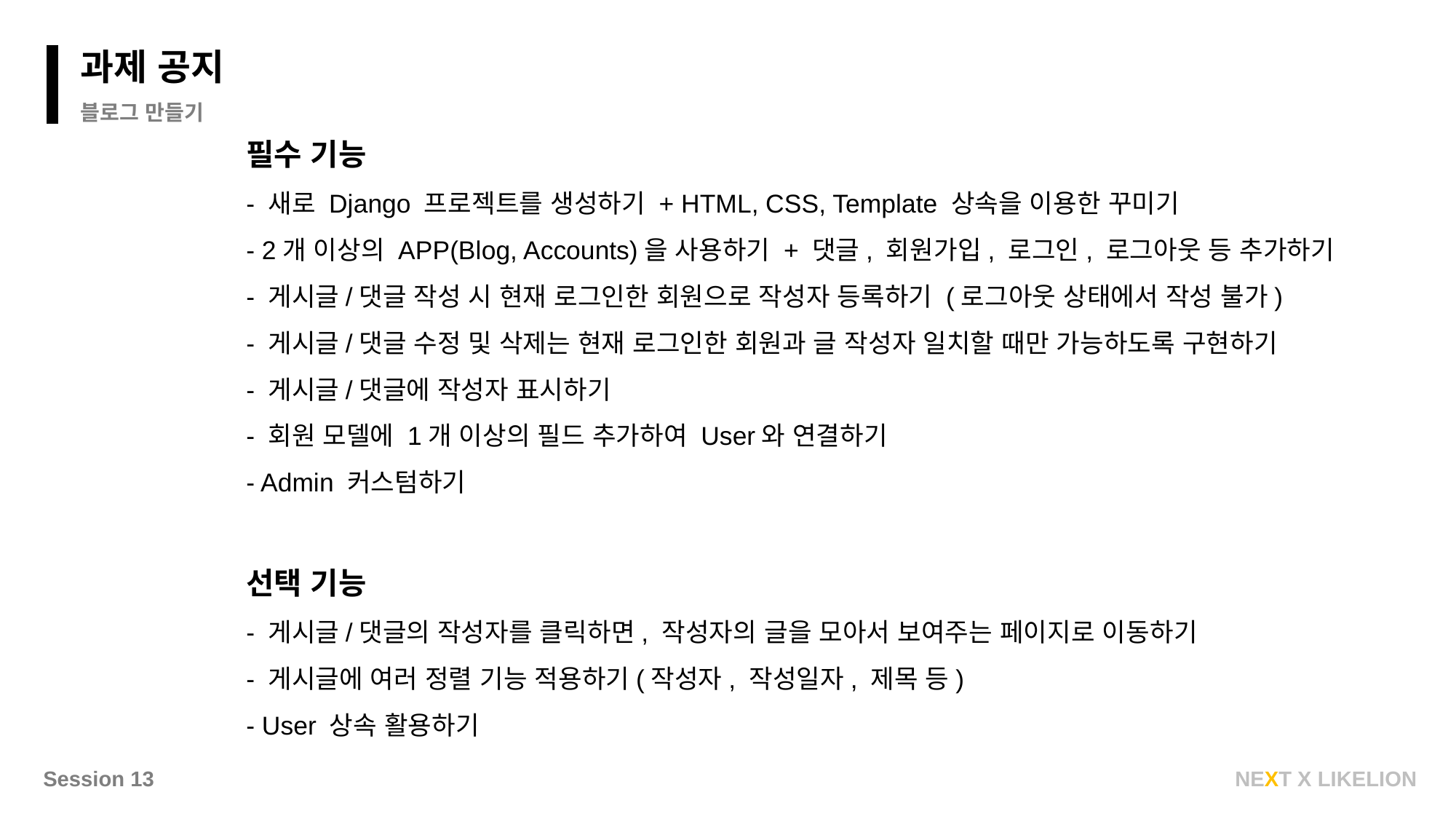

과제 공지

블로그 만들기
필수 기능
- 새로 Django 프로젝트를 생성하기 + HTML, CSS, Template 상속을 이용한 꾸미기
- 2개 이상의 APP(Blog, Accounts)을 사용하기 + 댓글, 회원가입, 로그인, 로그아웃 등 추가하기
- 게시글/댓글 작성 시 현재 로그인한 회원으로 작성자 등록하기 (로그아웃 상태에서 작성 불가)
- 게시글/댓글 수정 및 삭제는 현재 로그인한 회원과 글 작성자 일치할 때만 가능하도록 구현하기
- 게시글/댓글에 작성자 표시하기
- 회원 모델에 1개 이상의 필드 추가하여 User와 연결하기
- Admin 커스텀하기

선택 기능
- 게시글/댓글의 작성자를 클릭하면, 작성자의 글을 모아서 보여주는 페이지로 이동하기
- 게시글에 여러 정렬 기능 적용하기(작성자, 작성일자, 제목 등)
- User 상속 활용하기
Session 13
NEXT X LIKELION